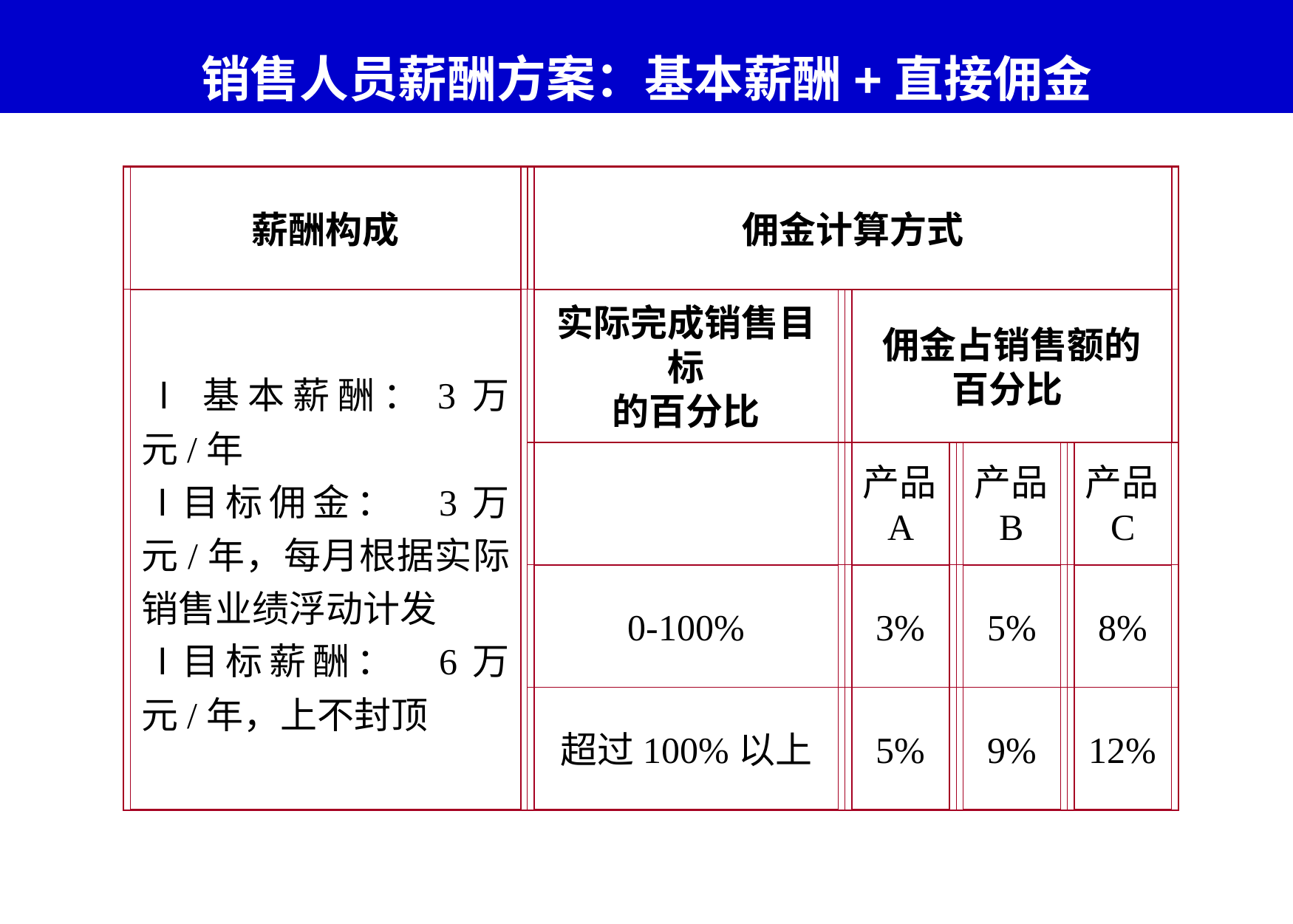

# 销售人员薪酬方案：基本薪酬+直接佣金

薪酬构成

佣金计算方式

 l 基本薪酬：3万元/年
 l目标佣金：  3万元/年，每月根据实际销售业绩浮动计发
 l目标薪酬：  6万元/年，上不封顶

实际完成销售目标
的百分比

佣金占销售额的
百分比

产品A

产品B

产品C

0-100%

3%

5%

8%

超过100%以上

5%

9%

12%